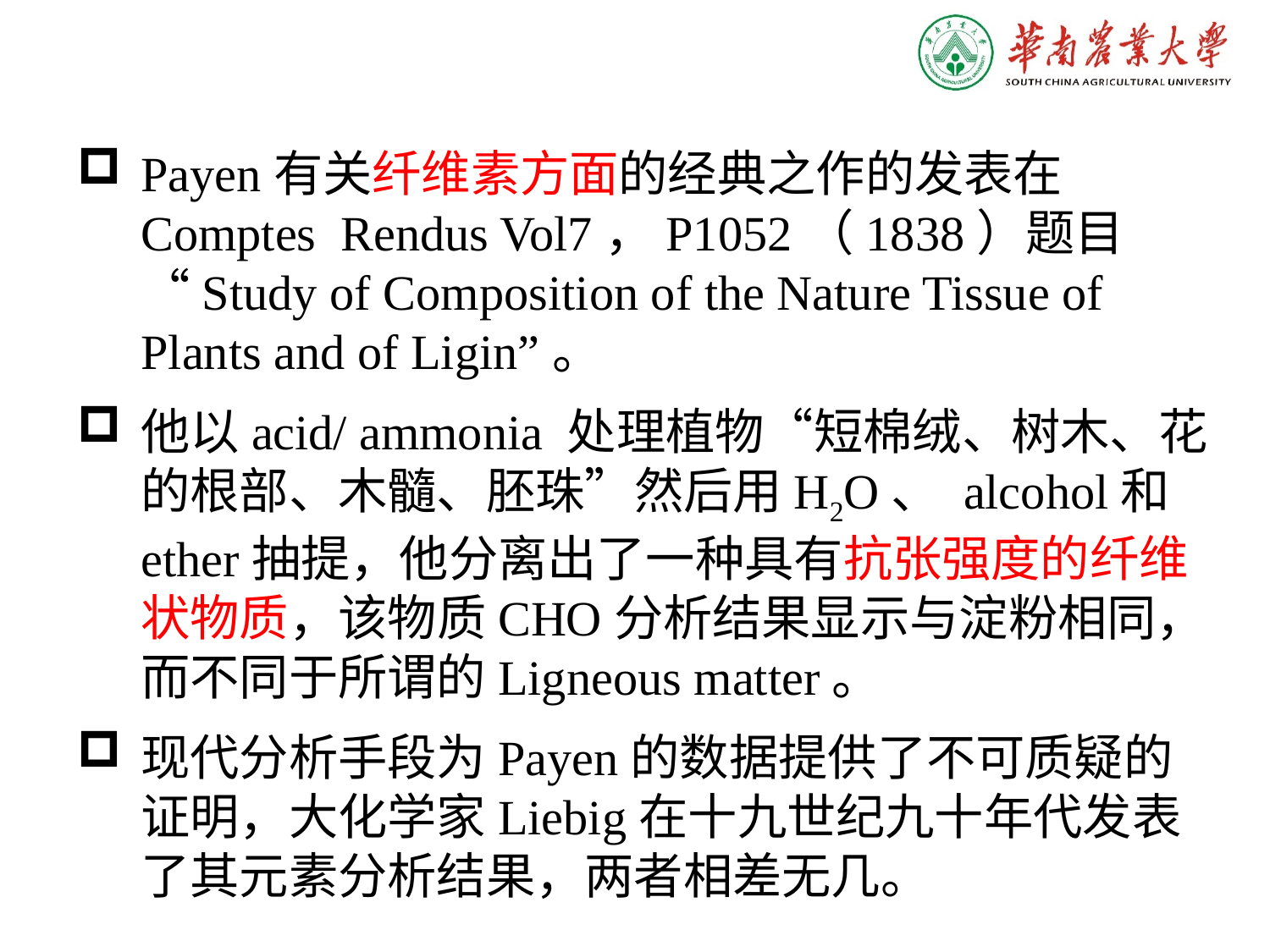

Payen有关纤维素方面的经典之作的发表在Comptes  Rendus Vol7，P1052（1838）题目“Study of Composition of the Nature Tissue of Plants and of Ligin”。
他以acid/ ammonia 处理植物“短棉绒、树木、花的根部、木髓、胚珠”然后用H2O、 alcohol和ether抽提，他分离出了一种具有抗张强度的纤维状物质，该物质CHO分析结果显示与淀粉相同，而不同于所谓的Ligneous matter。
现代分析手段为Payen的数据提供了不可质疑的证明，大化学家Liebig在十九世纪九十年代发表了其元素分析结果，两者相差无几。